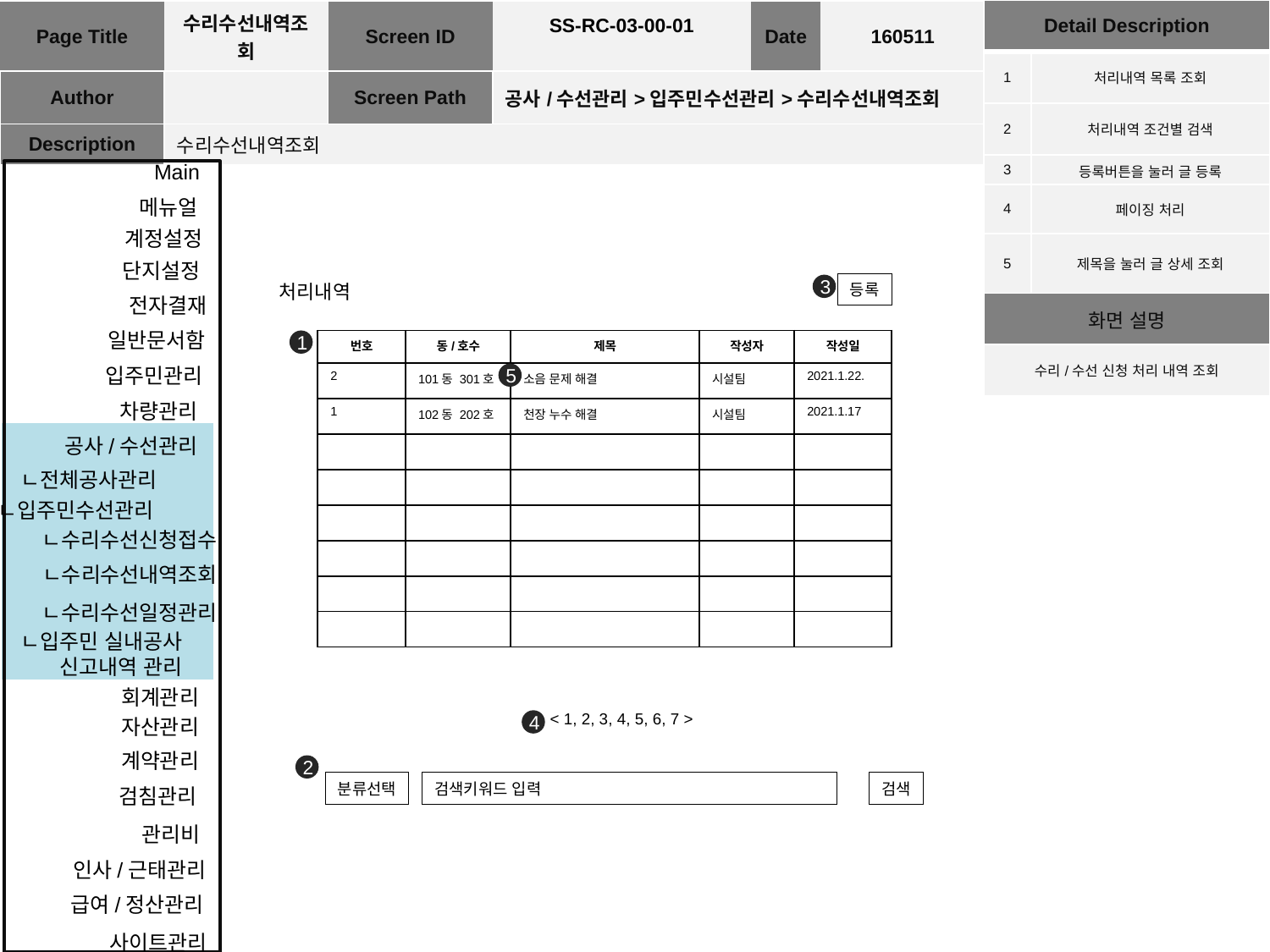

| Detail Description |  |
| --- | --- |
| 1 | 처리내역 목록 조회 |
| 2 | 처리내역 조건별 검색 |
| 3 | 등록버튼을 눌러 글 등록 |
| 4 | 페이징 처리 |
| 5 | 제목을 눌러 글 상세 조회 |
| 화면 설명 |  |
| 수리/수선 신청 처리 내역 조회 |  |
| Page Title | 수리수선내역조회 | Screen ID | SS-RC-03-00-01 | Date | 160511 |
| --- | --- | --- | --- | --- | --- |
| Author |  | Screen Path | 공사/수선관리>입주민수선관리>수리수선내역조회 |  |  |
| Description | 수리수선내역조회 |  |  |  |  |
Main

메뉴얼
계정설정
단지설정
처리내역
등록
3
전자결재
일반문서함
1
| 번호 | 동/호수 | 제목 | 작성자 | 작성일 |
| --- | --- | --- | --- | --- |
| 2 | 101동 301호 | 소음 문제 해결 | 시설팀 | 2021.1.22. |
| 1 | 102동 202호 | 천장 누수 해결 | 시설팀 | 2021.1.17 |
|  |  |  |  |  |
|  |  |  |  |  |
|  |  |  |  |  |
|  |  |  |  |  |
|  |  |  |  |  |
|  |  |  |  |  |
입주민관리
5
차량관리

공사/수선관리
ㄴ전체공사관리
ㄴ입주민수선관리
ㄴ수리수선신청접수
ㄴ수리수선내역조회
ㄴ수리수선일정관리
ㄴ입주민 실내공사 신고내역 관리
회계관리
< 1, 2, 3, 4, 5, 6, 7 >
자산관리
4
계약관리
2
분류선택
검색키워드 입력
검색
검침관리
관리비
인사/근태관리
급여/정산관리
사이트관리